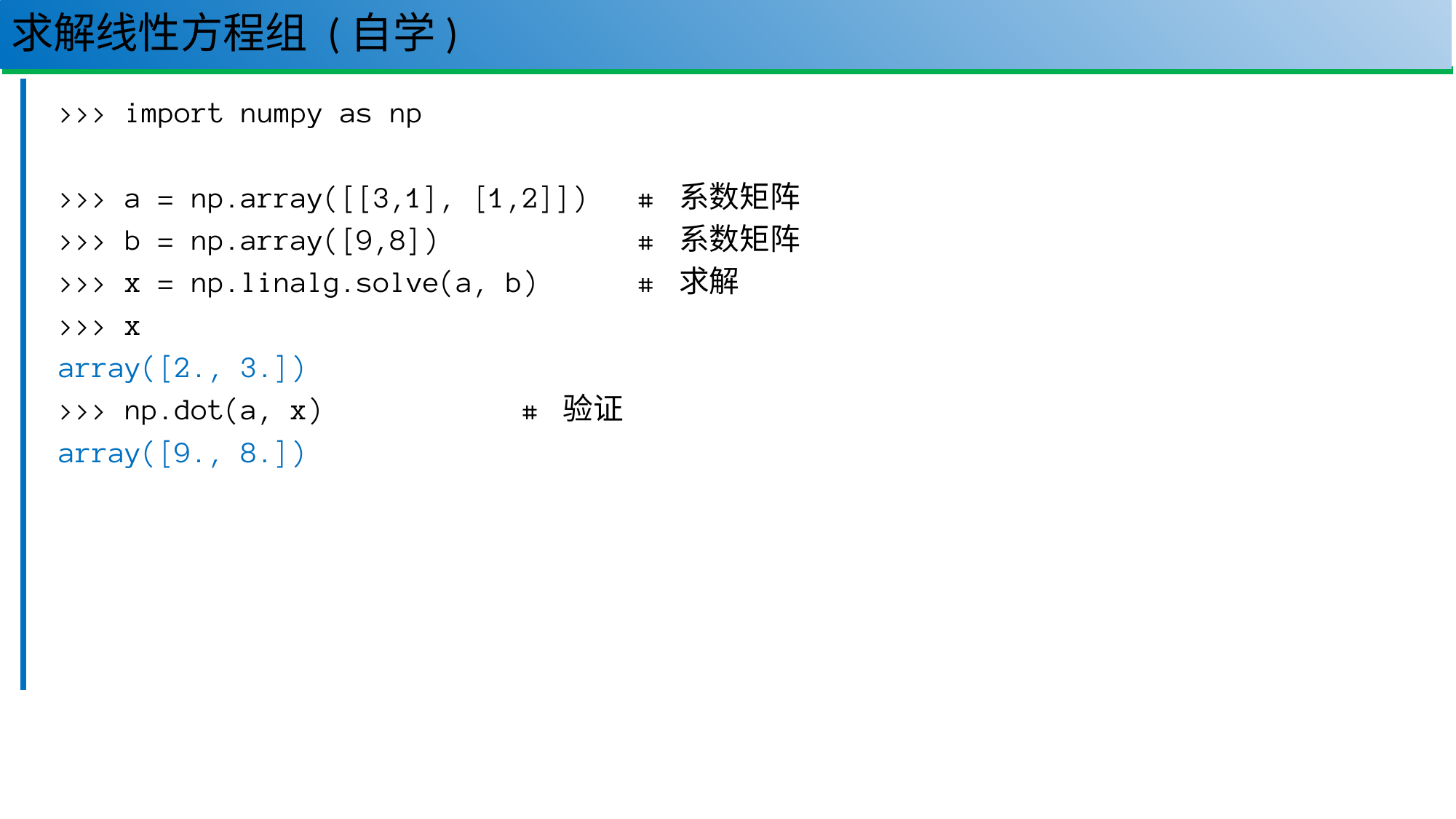

# 求解线性方程组 (自学)
130
>>> import numpy as np

>>> a = np.array([[3,1], [1,2]])   # 系数矩阵
>>> b = np.array([9,8])            # 系数矩阵
>>> x = np.linalg.solve(a, b)      # 求解
>>> x
array([2., 3.])
>>> np.dot(a, x)            # 验证
array([9., 8.])